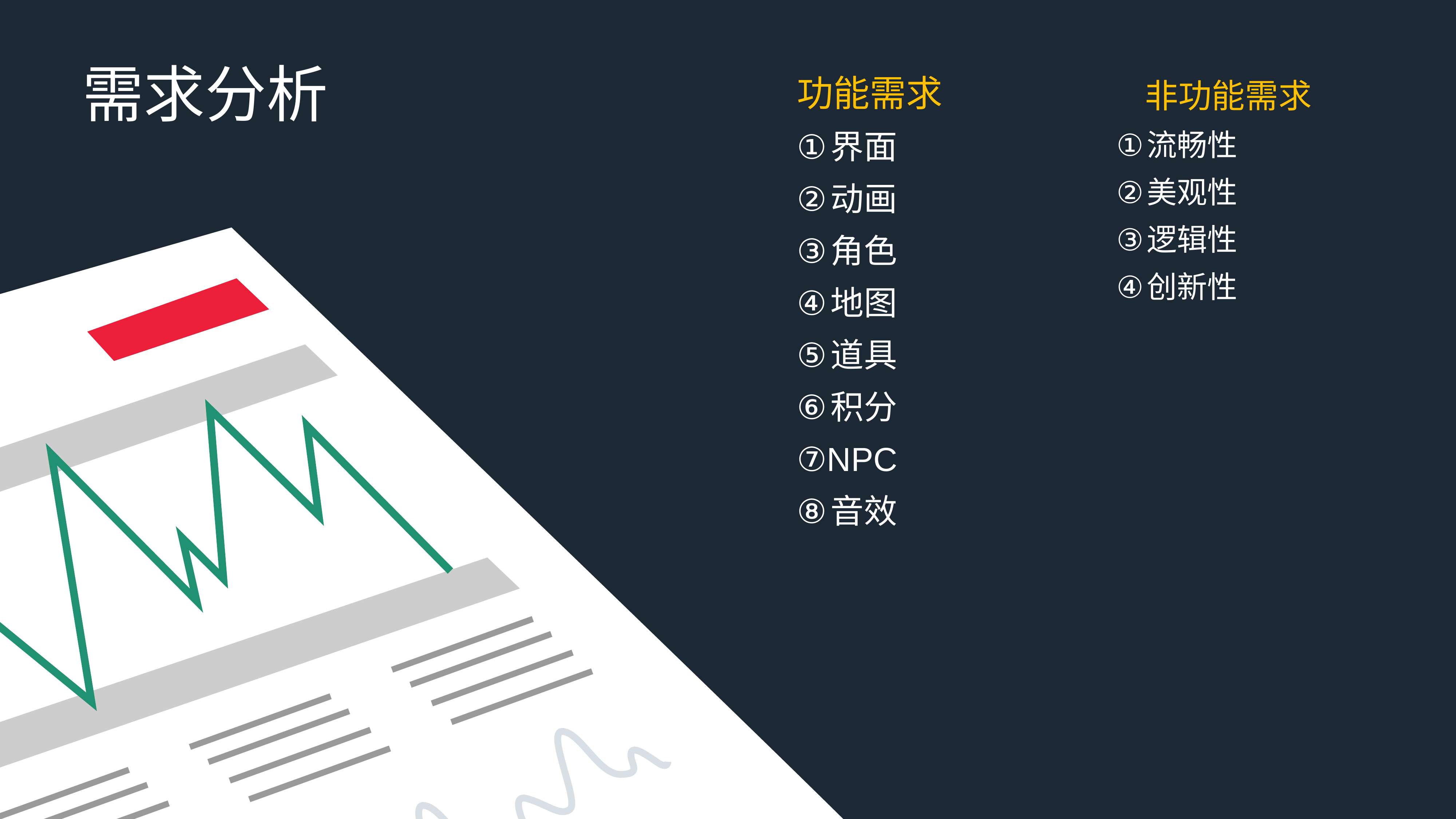

需求分析
功能需求
界面
动画
角色
地图
道具
积分
NPC
音效
		非功能需求
流畅性
美观性
逻辑性
创新性